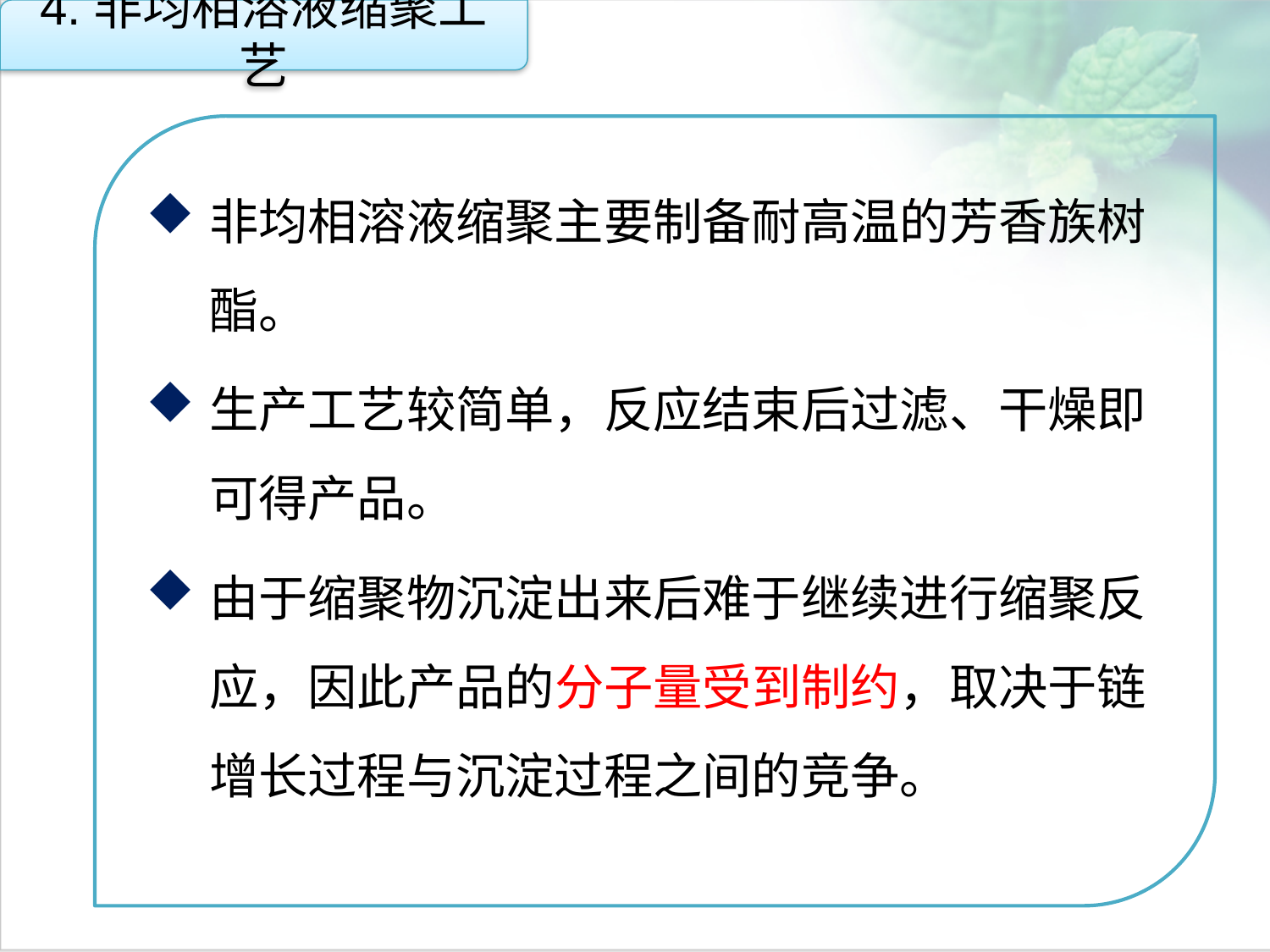

4.非均相溶液缩聚工艺
非均相溶液缩聚主要制备耐高温的芳香族树酯。
生产工艺较简单，反应结束后过滤、干燥即可得产品。
由于缩聚物沉淀出来后难于继续进行缩聚反应，因此产品的分子量受到制约，取决于链增长过程与沉淀过程之间的竞争。

点击添加文本
点击添加文本
点击添加文本
点击添加文本